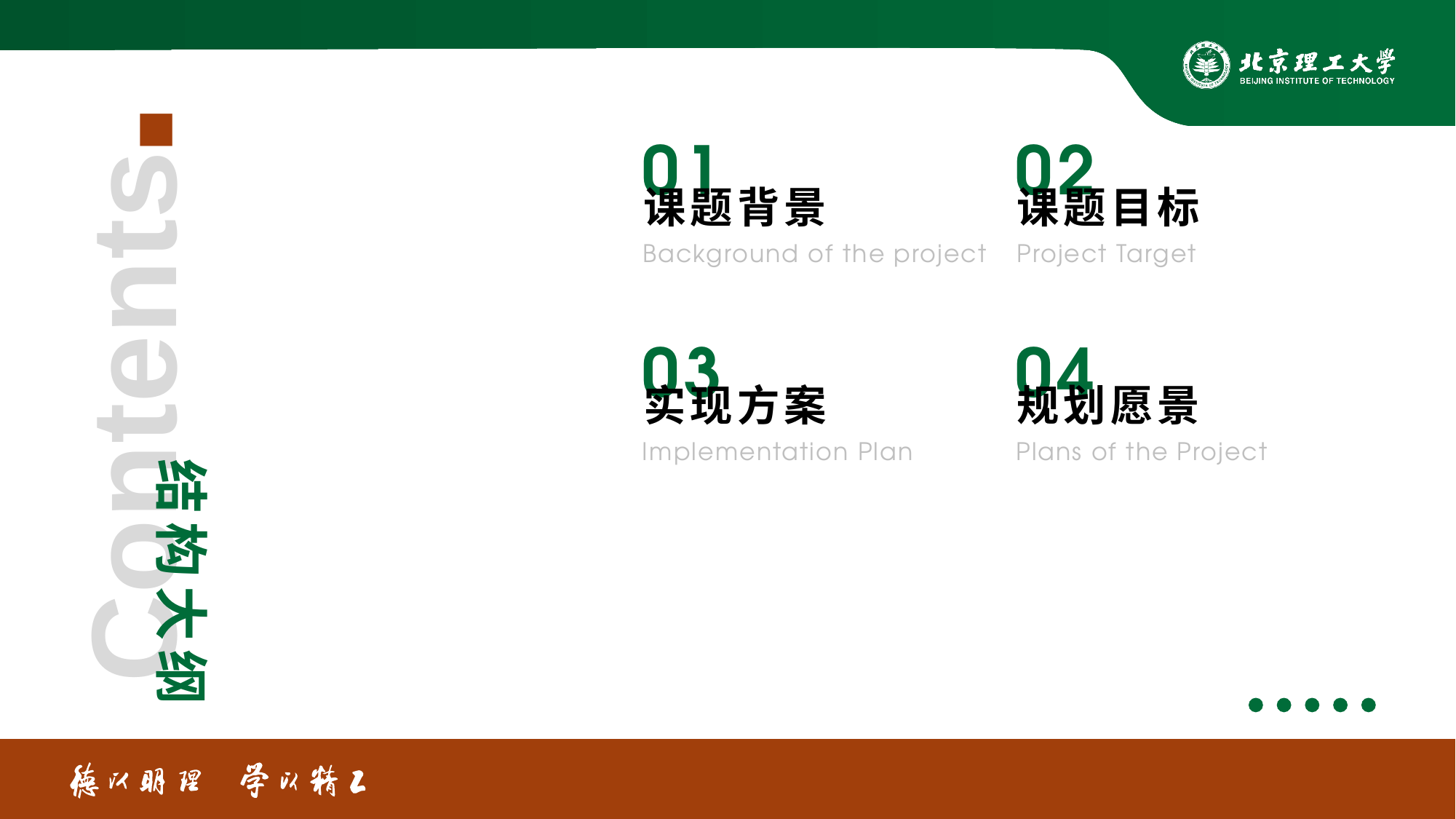

01
课题背景
Background of the project
02
课题目标
Project Target
03
实现方案
Implementation Plan
04
规划愿景
Plans of the Project